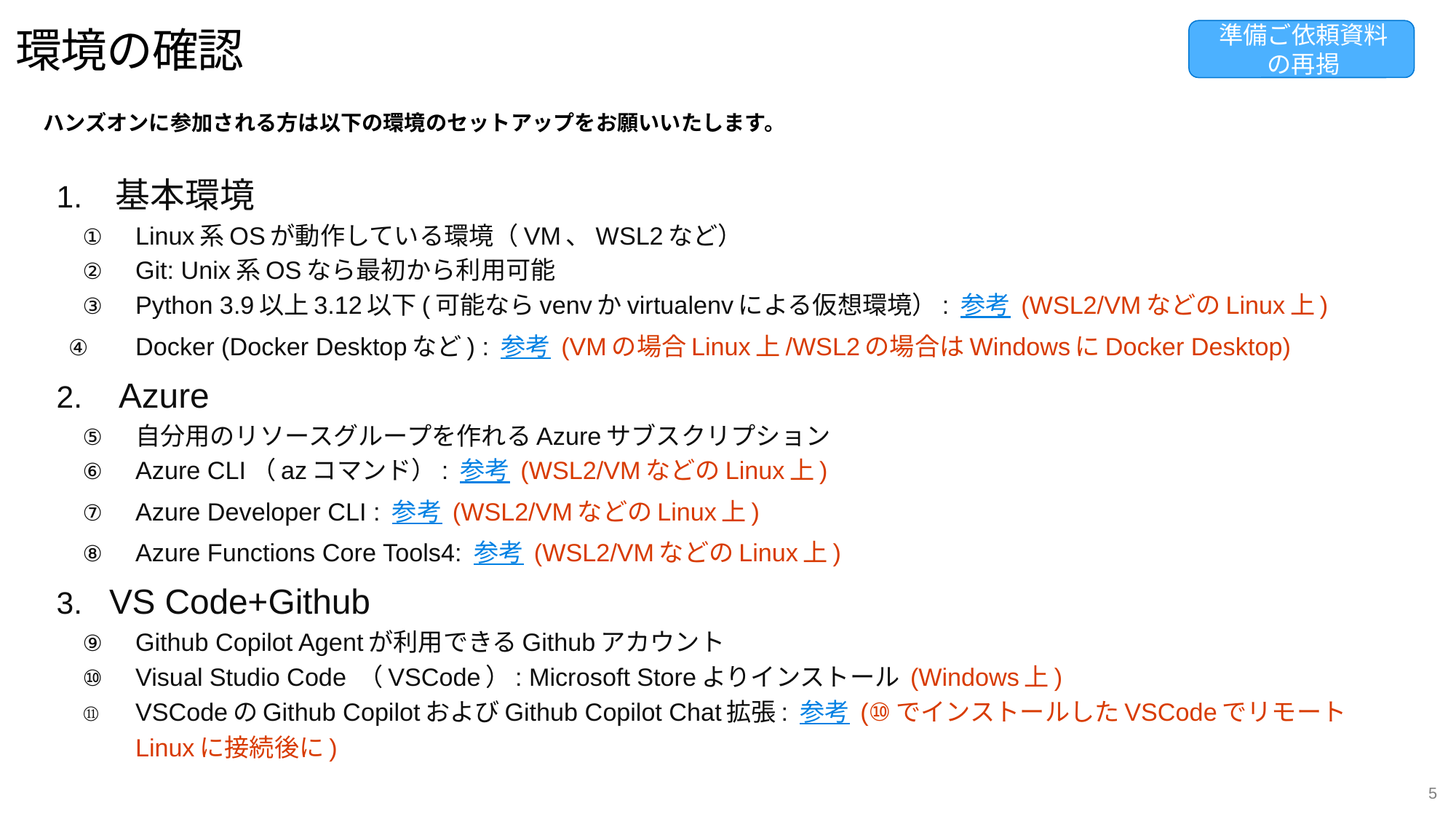

# 環境の確認
準備ご依頼資料
の再掲
ハンズオンに参加される方は以下の環境のセットアップをお願いいたします。
基本環境
Linux系OSが動作している環境（VM、WSL2など）
Git: Unix系OSなら最初から利用可能
Python 3.9以上3.12以下(可能ならvenvかvirtualenvによる仮想環境）: 参考 (WSL2/VMなどのLinux上)
Docker (Docker Desktopなど) : 参考 (VMの場合Linux上/WSL2の場合はWindowsにDocker Desktop)
 Azure
自分用のリソースグループを作れるAzureサブスクリプション
Azure CLI（azコマンド）: 参考 (WSL2/VMなどのLinux上)
Azure Developer CLI : 参考 (WSL2/VMなどのLinux上)
Azure Functions Core Tools4: 参考 (WSL2/VMなどのLinux上)
VS Code+Github
Github Copilot Agentが利用できるGithubアカウント
Visual Studio Code （VSCode）: Microsoft Storeよりインストール (Windows上)
VSCodeのGithub CopilotおよびGithub Copilot Chat拡張: 参考 (⑩でインストールしたVSCodeでリモートLinuxに接続後に)
5